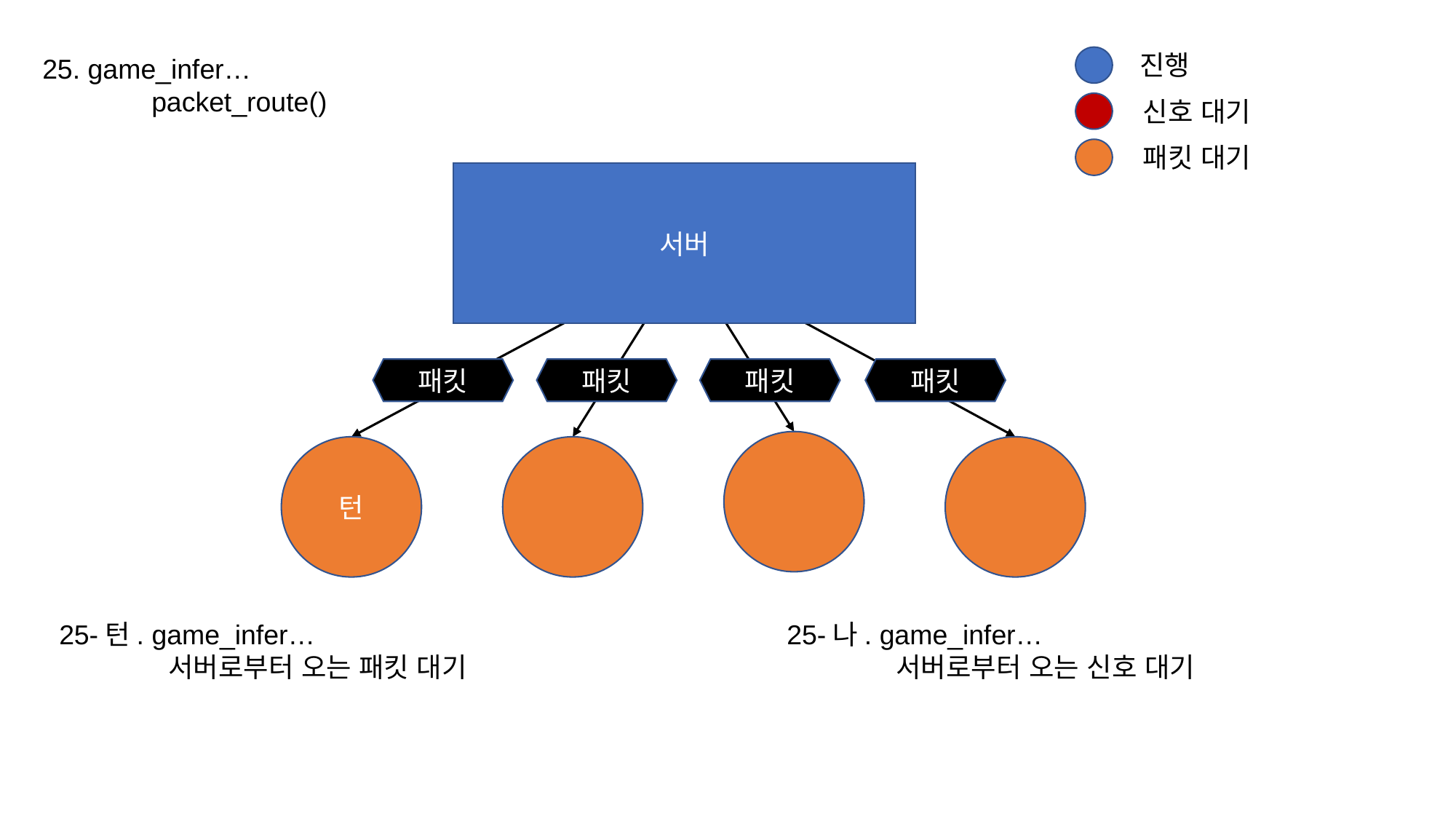

진행
25. game_infer…
	packet_route()

신호 대기

패킷 대기

서버
패킷
패킷
패킷
패킷

턴

25-턴. game_infer…
	서버로부터 오는 패킷 대기
25-나. game_infer…
	서버로부터 오는 신호 대기